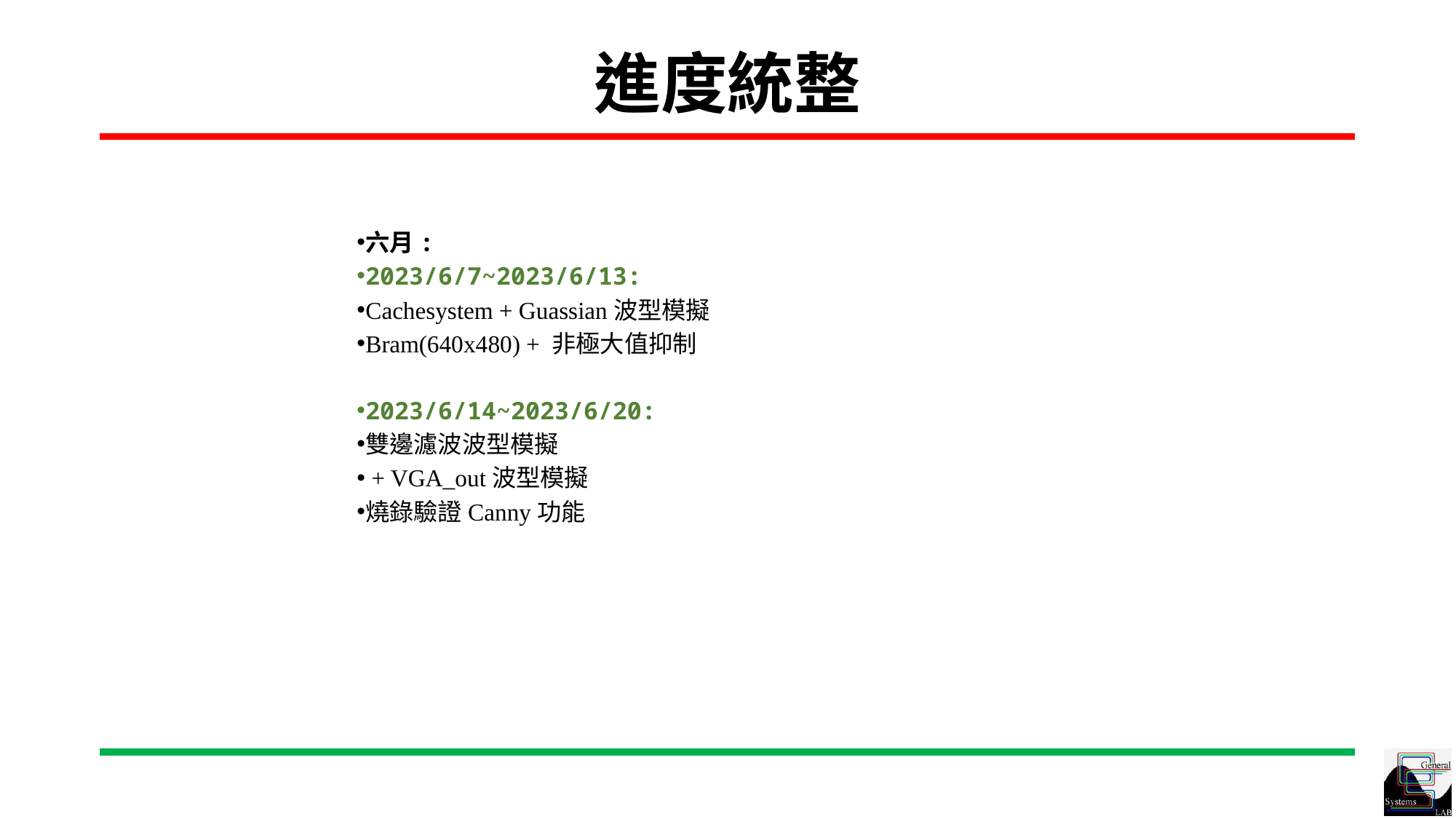

進度統整
六月:
2023/6/7~2023/6/13:
Cachesystem + Guassian波型模擬
Bram(640x480) + 非極大值抑制

2023/6/14~2023/6/20:
雙邊濾波波型模擬
 + VGA_out波型模擬
燒錄驗證Canny功能